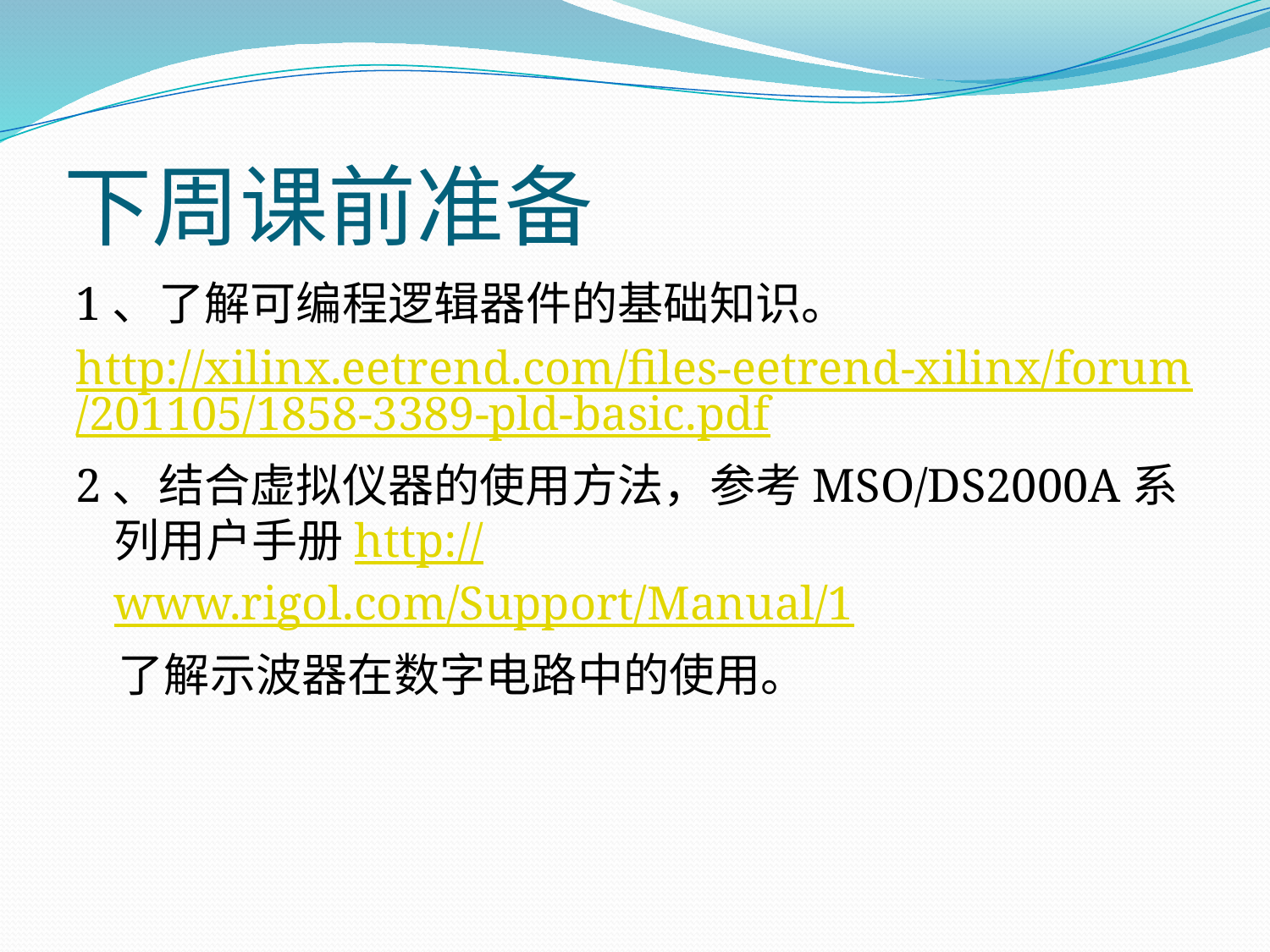

# 下周课前准备
1、了解可编程逻辑器件的基础知识。
http://xilinx.eetrend.com/files-eetrend-xilinx/forum/201105/1858-3389-pld-basic.pdf
2、结合虚拟仪器的使用方法，参考MSO/DS2000A系列用户手册http://www.rigol.com/Support/Manual/1
   了解示波器在数字电路中的使用。